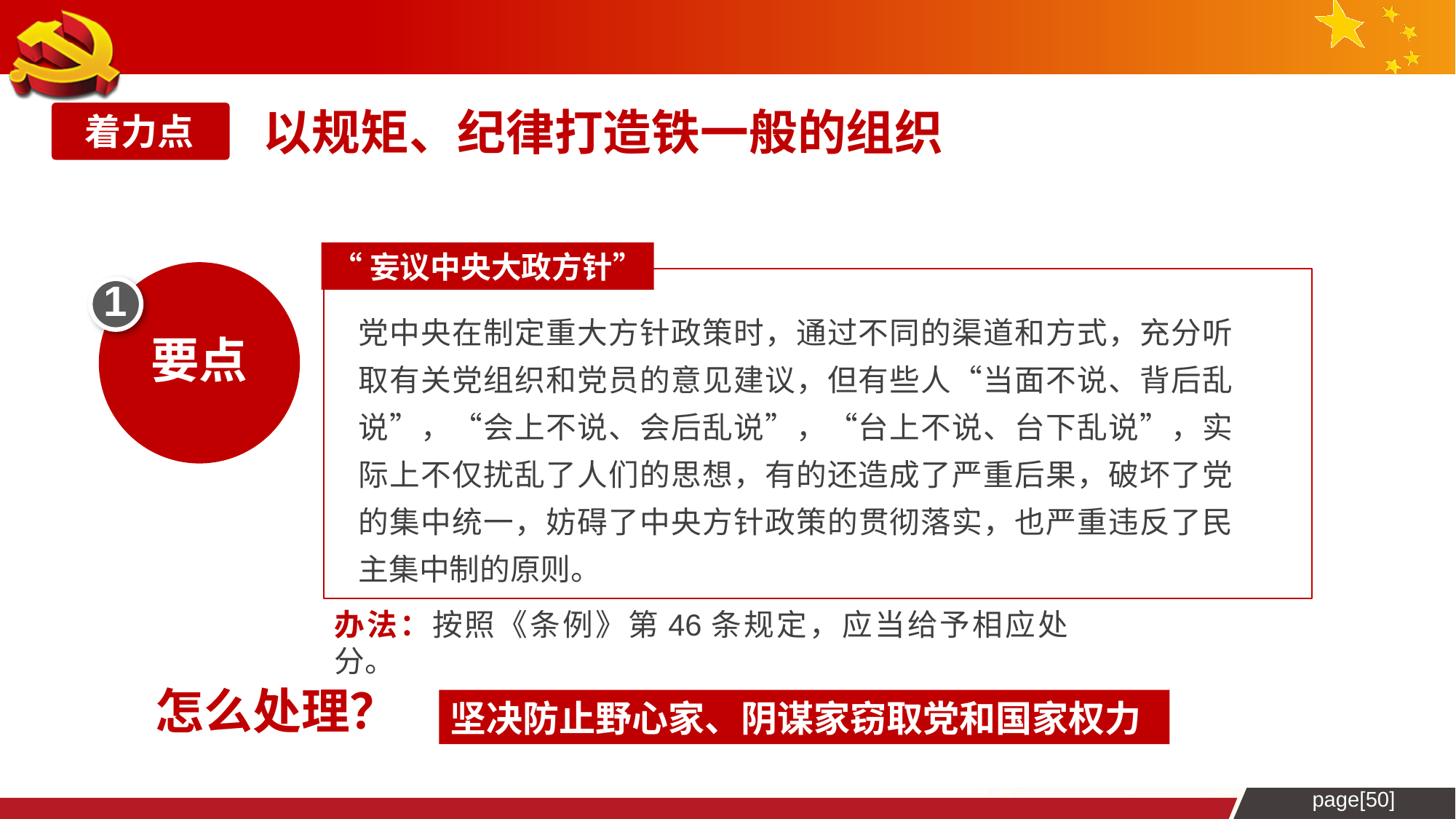

以规矩、纪律打造铁一般的组织

着力点2
“妄议中央大政方针”

1

党中央在制定重大方针政策时，通过不同的渠道和方式，充分听取有关党组织和党员的意见建议，但有些人“当面不说、背后乱说”，“会上不说、会后乱说”，“台上不说、台下乱说”，实际上不仅扰乱了人们的思想，有的还造成了严重后果，破坏了党的集中统一，妨碍了中央方针政策的贯彻落实，也严重违反了民主集中制的原则。
要点
办法：按照《条例》第46条规定，应当给予相应处分。
怎么处理？
坚决防止野心家、阴谋家窃取党和国家权力